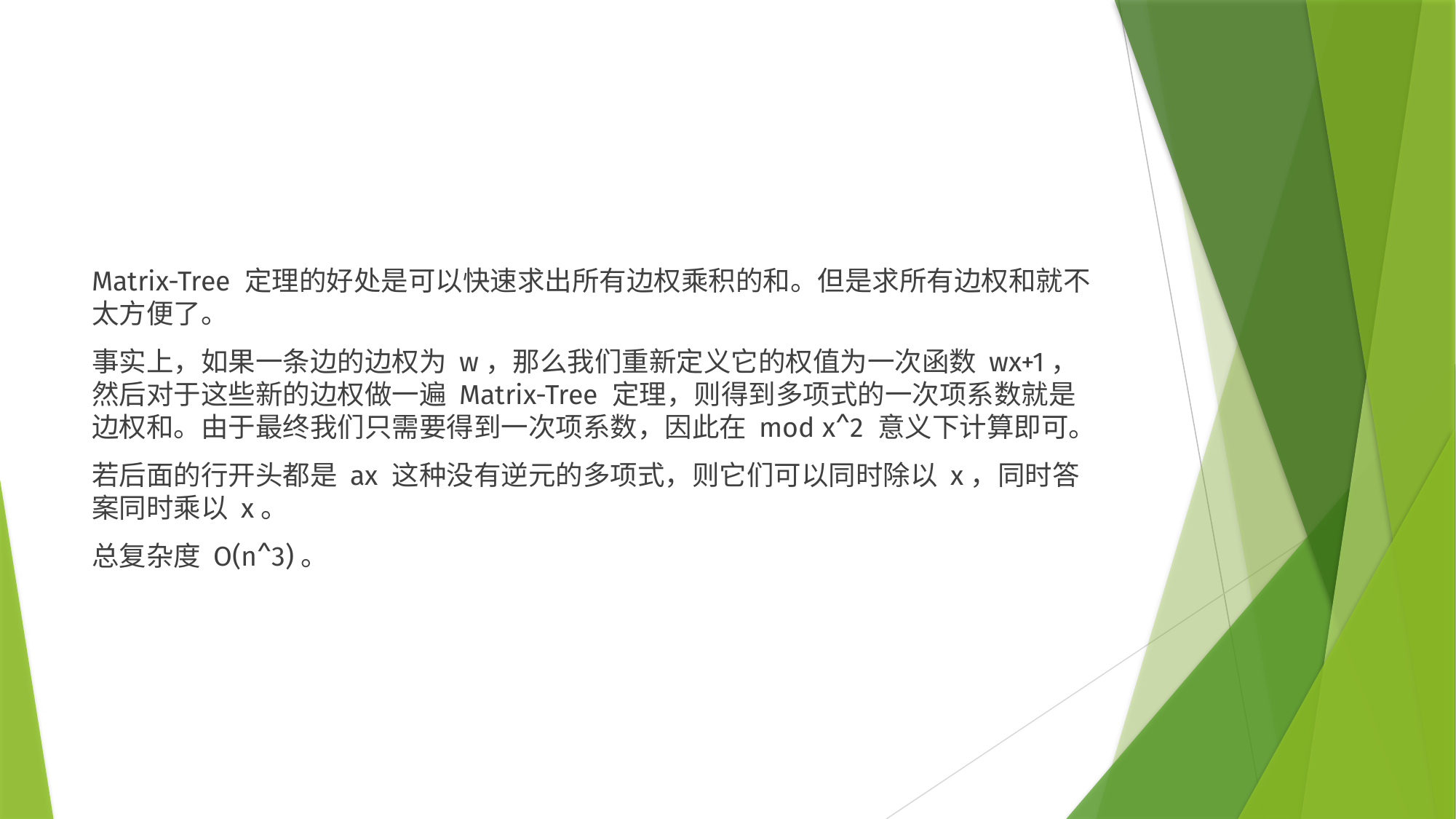

#
Matrix-Tree 定理的好处是可以快速求出所有边权乘积的和。但是求所有边权和就不太方便了。
事实上，如果一条边的边权为 w，那么我们重新定义它的权值为一次函数 wx+1，然后对于这些新的边权做一遍 Matrix-Tree 定理，则得到多项式的一次项系数就是边权和。由于最终我们只需要得到一次项系数，因此在 mod x^2 意义下计算即可。
若后面的行开头都是 ax 这种没有逆元的多项式，则它们可以同时除以 x，同时答案同时乘以 x。
总复杂度 O(n^3)。